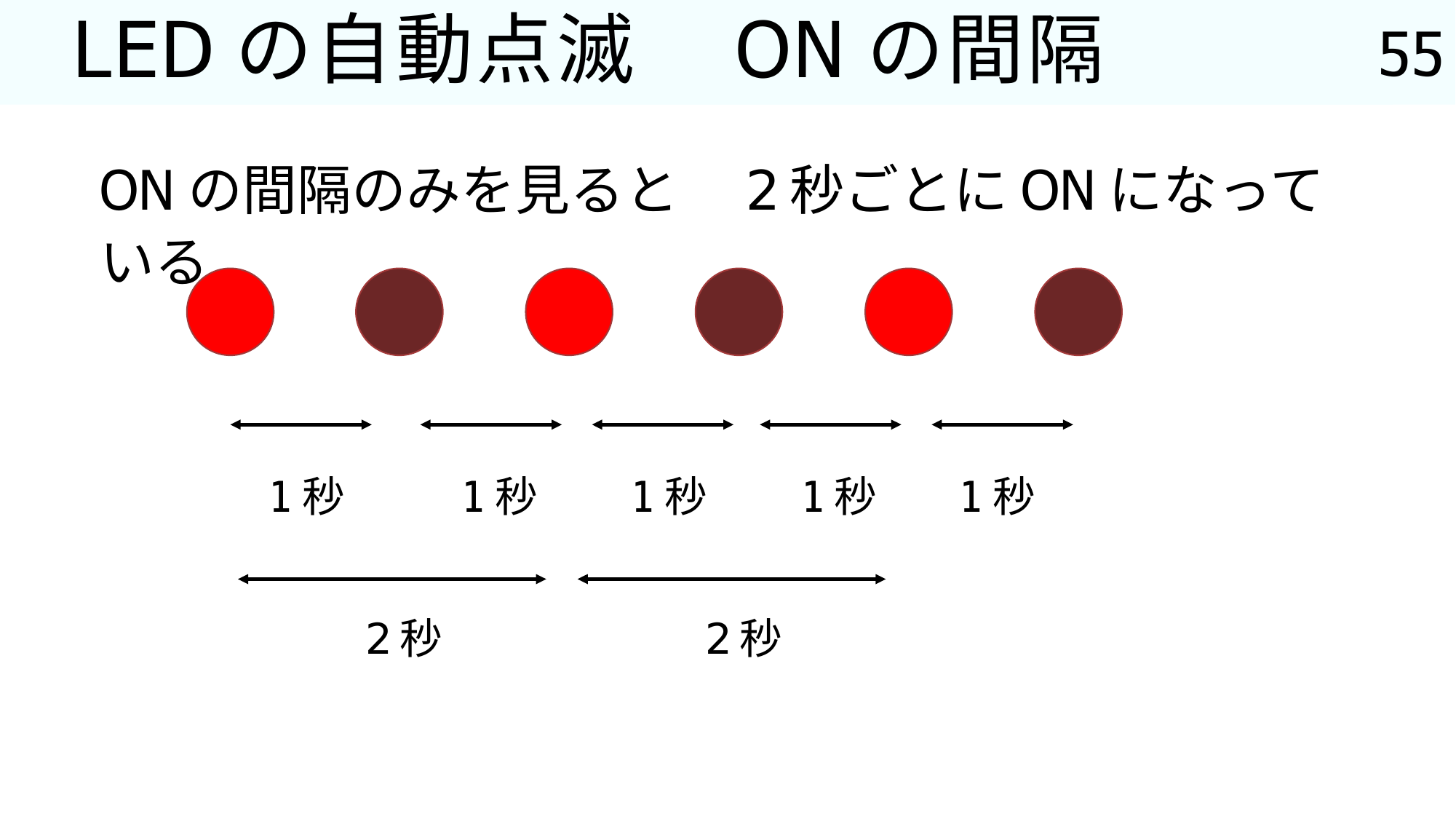

55
# LEDの自動点滅　ONの間隔
ONの間隔のみを見ると　2秒ごとにONになっている

1秒
1秒
1秒
1秒
1秒
2秒
2秒